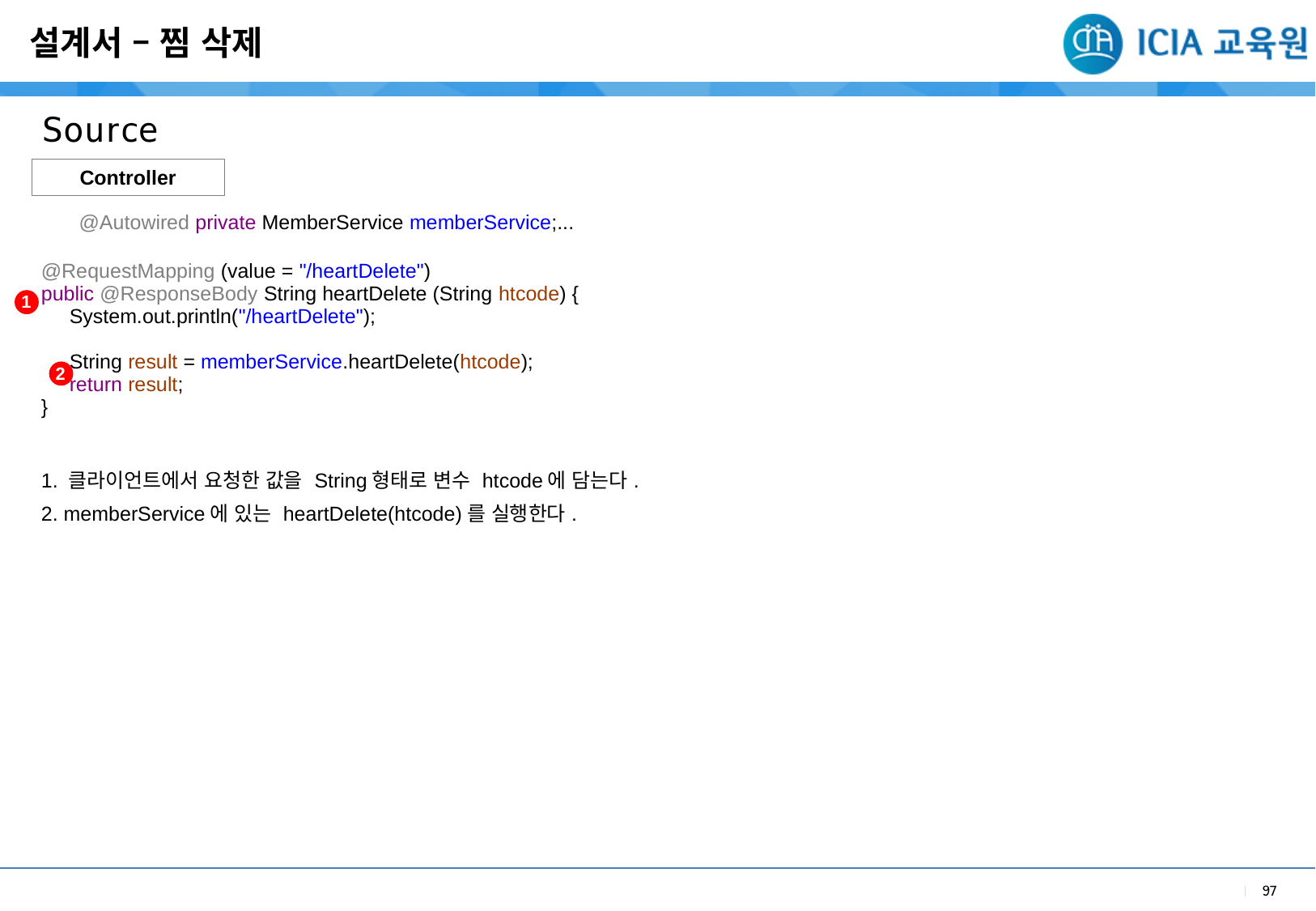

설계서 – 찜 삭제
Source
Controller
| @Autowired private MemberService memberService;... @RequestMapping (value = "/heartDelete") public @ResponseBody String heartDelete (String htcode) { System.out.println("/heartDelete"); String result = memberService.heartDelete(htcode); return result; } |
| --- |
| 1. 클라이언트에서 요청한 값을 String형태로 변수 htcode에 담는다. 2. memberService에 있는 heartDelete(htcode)를 실행한다. |
1

2